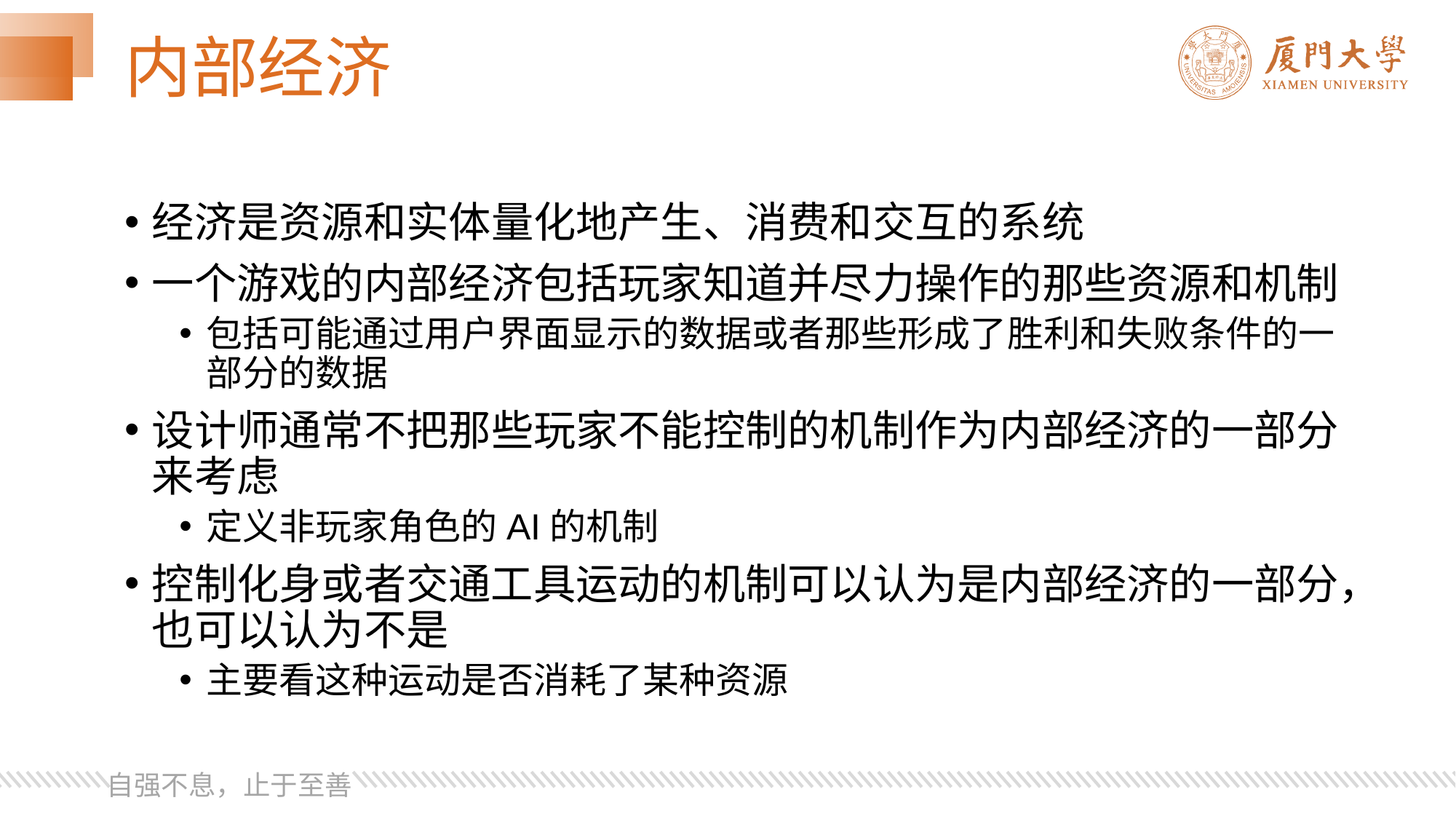

# 内部经济
经济是资源和实体量化地产生、消费和交互的系统
一个游戏的内部经济包括玩家知道并尽力操作的那些资源和机制
包括可能通过用户界面显示的数据或者那些形成了胜利和失败条件的一部分的数据
设计师通常不把那些玩家不能控制的机制作为内部经济的一部分来考虑
定义非玩家角色的AI的机制
控制化身或者交通工具运动的机制可以认为是内部经济的一部分，也可以认为不是
主要看这种运动是否消耗了某种资源